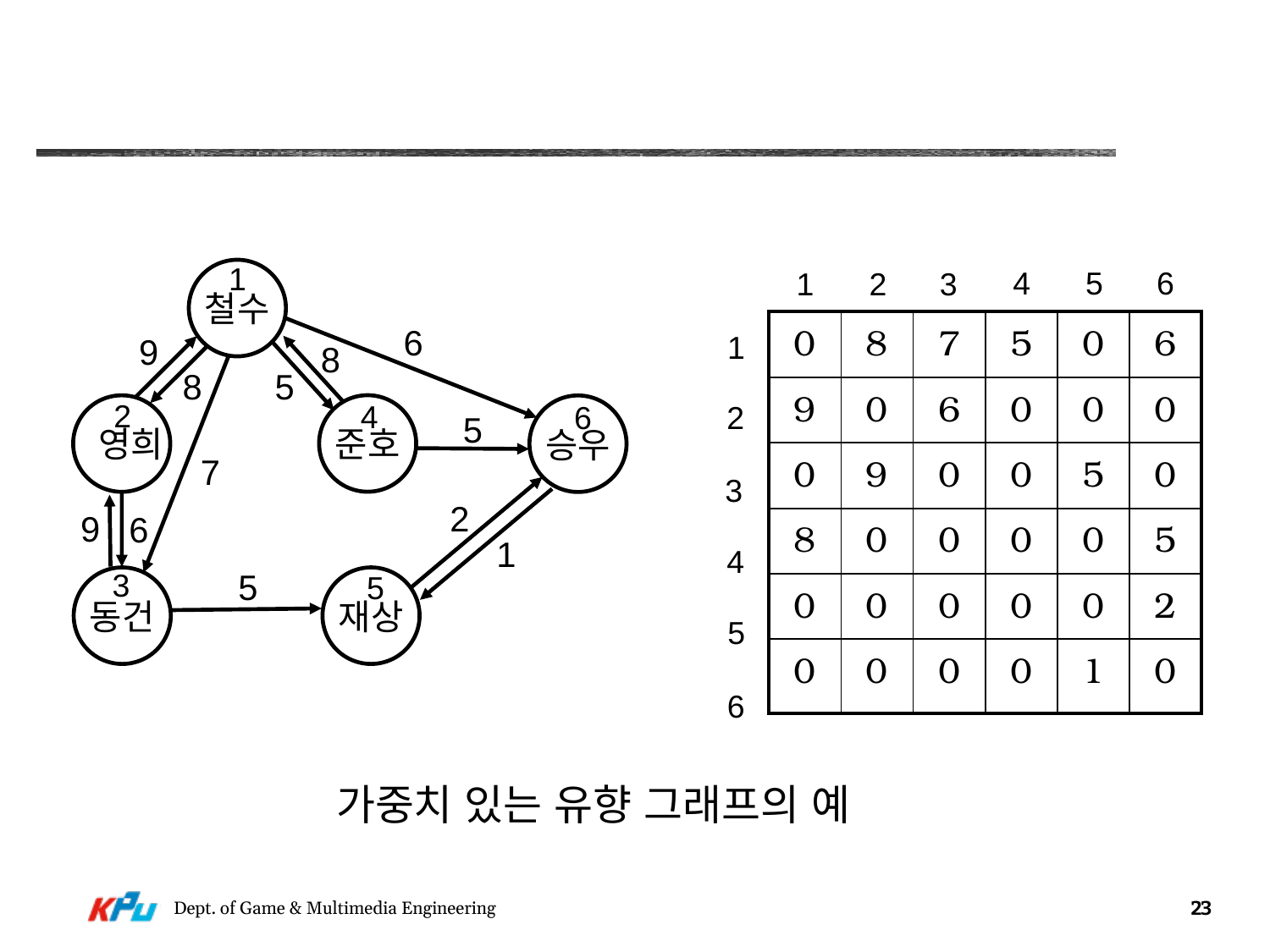

#

1
6
4
5
1
2
3
철수

준호
 영희
승우

동건
재상

| 0 | 8 | 7 | 5 | 0 | 6 |
| --- | --- | --- | --- | --- | --- |
| 9 | 0 | 6 | 0 | 0 | 0 |
| 0 | 9 | 0 | 0 | 5 | 0 |
| 8 | 0 | 0 | 0 | 0 | 5 |
| 0 | 0 | 0 | 0 | 0 | 2 |
| 0 | 0 | 0 | 0 | 1 | 0 |
6
1
9
8
5
8
2
4
2
6
5
7
3
2
9
6
1
4
5
3
5
5
6
가중치 있는 유향 그래프의 예
Dept. of Game & Multimedia Engineering
23